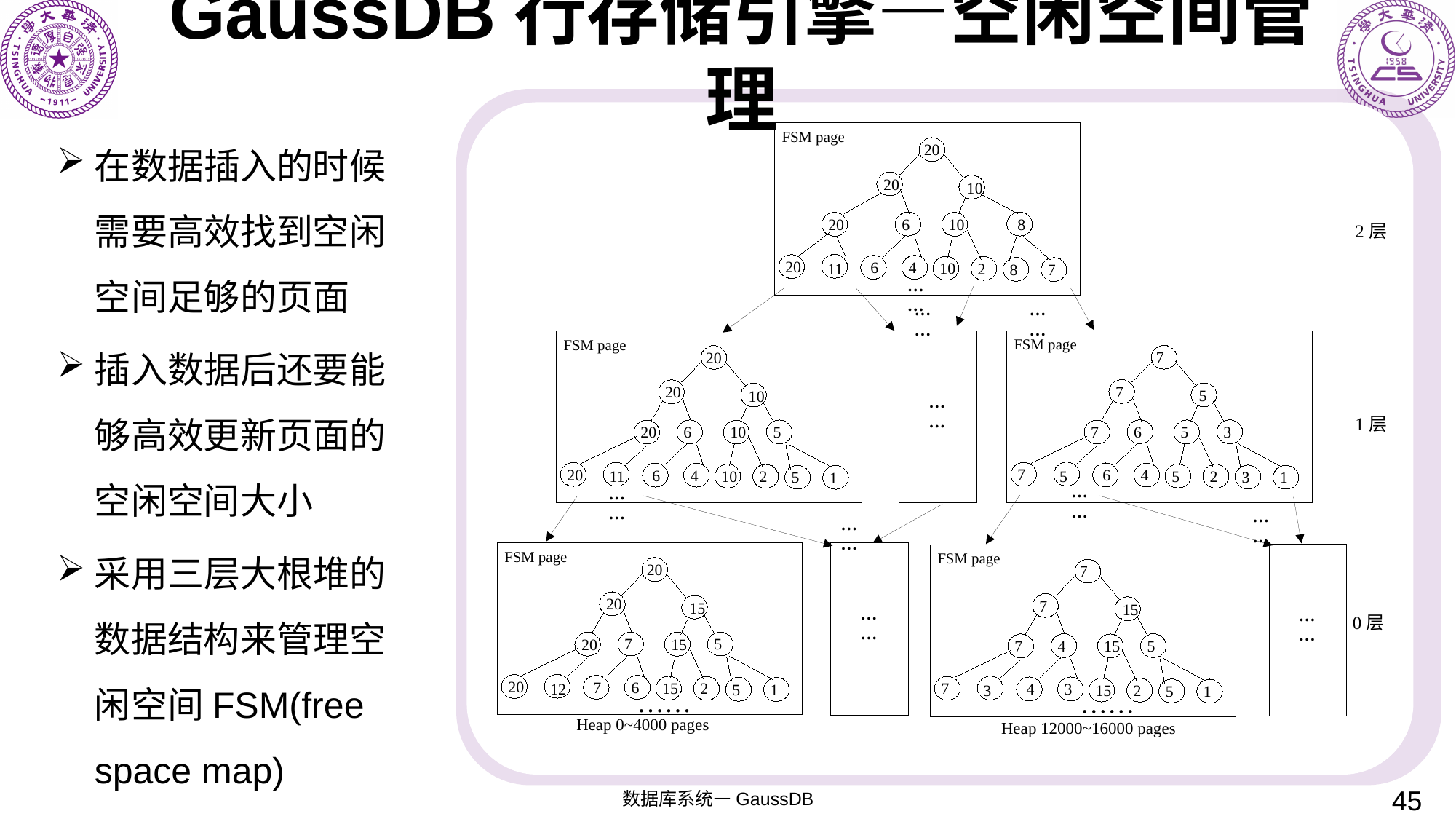

# GaussDB行存储引擎—空闲空间管理

在数据插入的时候需要高效找到空闲空间足够的页面
插入数据后还要能够高效更新页面的空闲空间大小
采用三层大根堆的数据结构来管理空闲空间FSM(free space map)
FSM page

20

20

10

6
8
20
10

2层

20
6
4
10
2
11
8
7

……

……
……
FSM page
FSM page

7
20

7
20

5
10

……

1层
6
3
6
5
7
5
20
10

7
20
6
4
6
4
5
10
2
5
2
11
3
5
1

1

……
……

……

……
FSM page

FSM page

20
7

20
7

15

15

……
……
0层

7
5
20
15
4
5
7
15

20
7
6
15
7
2
12
4
3
5
1

15
2
3

5
1

……
……
Heap 0~4000 pages
Heap 12000~16000 pages
45
数据库系统—GaussDB